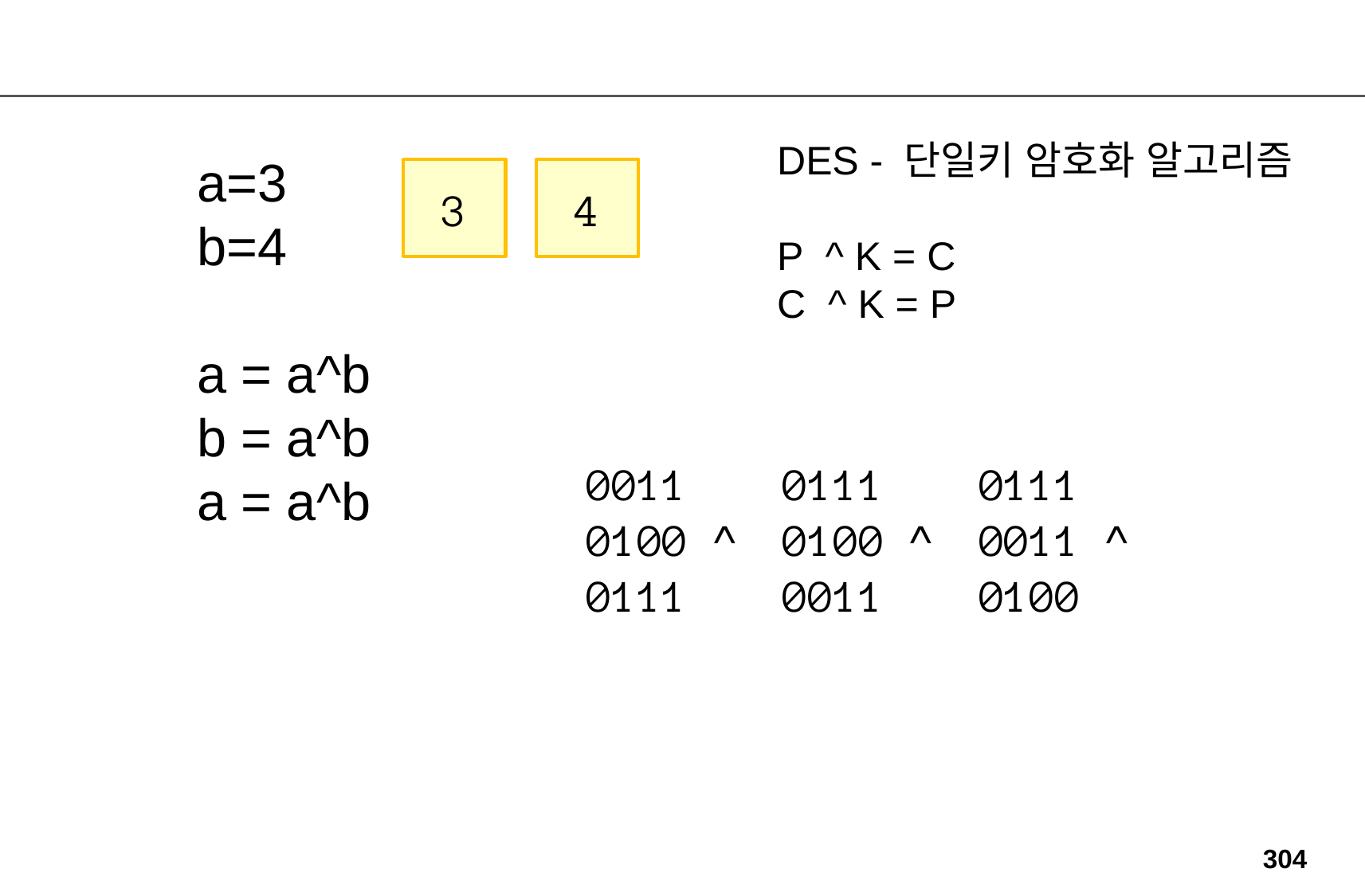

DES - 단일키 암호화 알고리즘

P  ^ K = C
C  ^ K = P
a=3
b=4

a = a^b
b = a^b
a = a^b
3
4
0111
0100 ^
0011
0111
0011 ^
0100
0011
0100 ^
0111